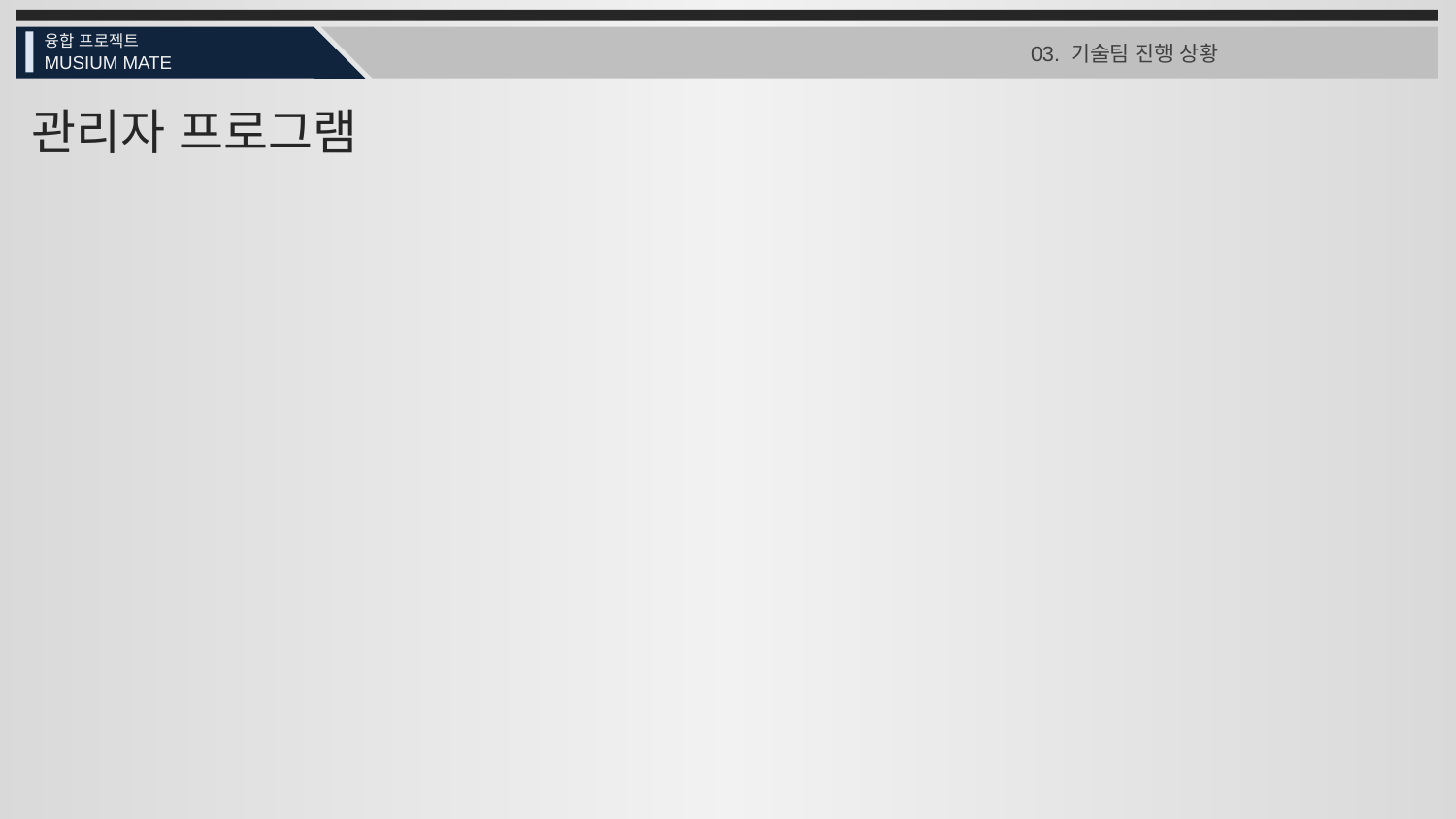

융합 프로젝트

03. 기술팀 진행 상황
MUSIUM MATE
관리자 프로그램